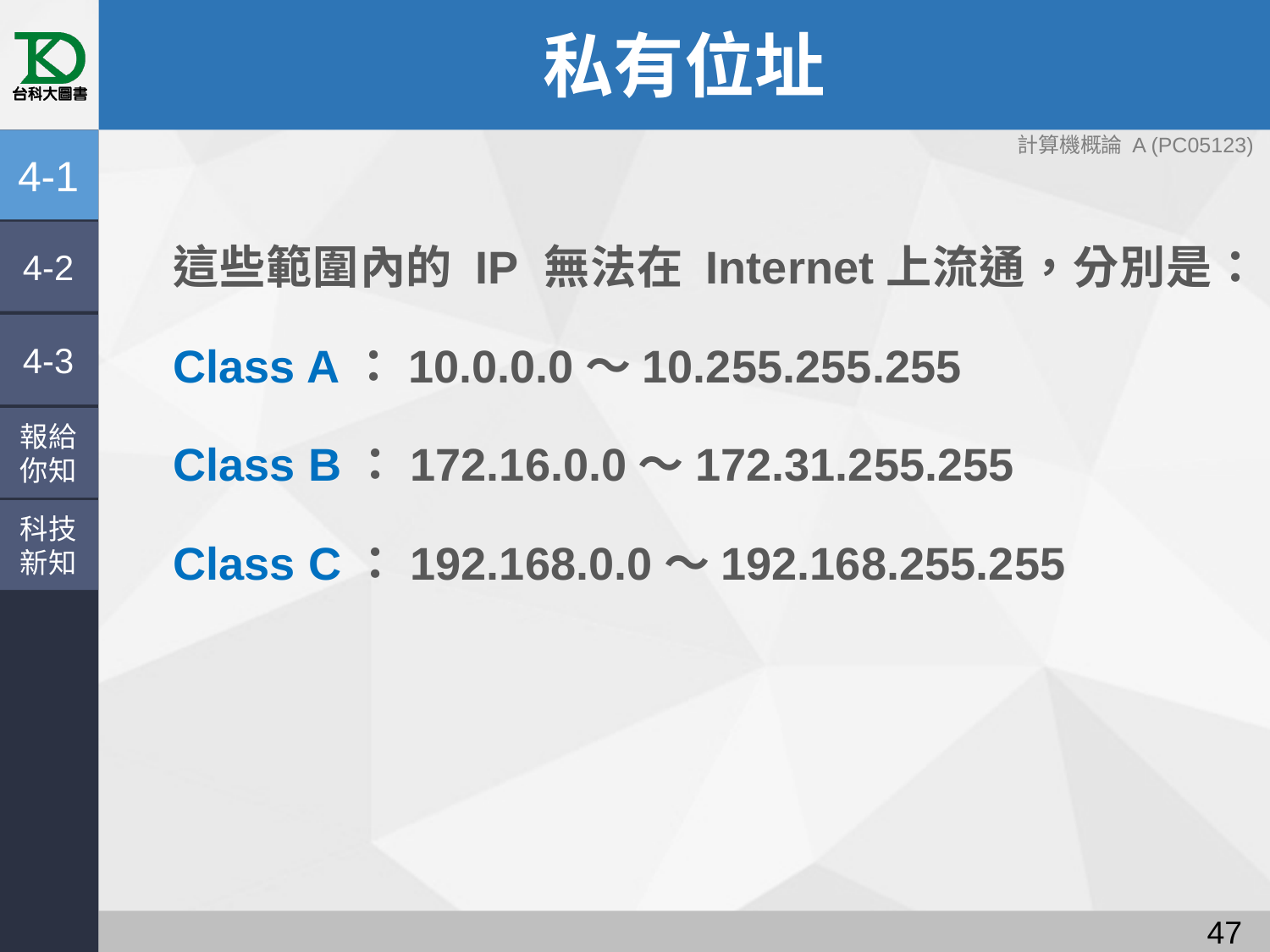

# 私有位址
4-1
這些範圍內的 IP 無法在 Internet上流通，分別是：
Class A：10.0.0.0～10.255.255.255
Class B：172.16.0.0～172.31.255.255
Class C：192.168.0.0～192.168.255.255
4-2
4-3
報給
你知
科技
新知
47